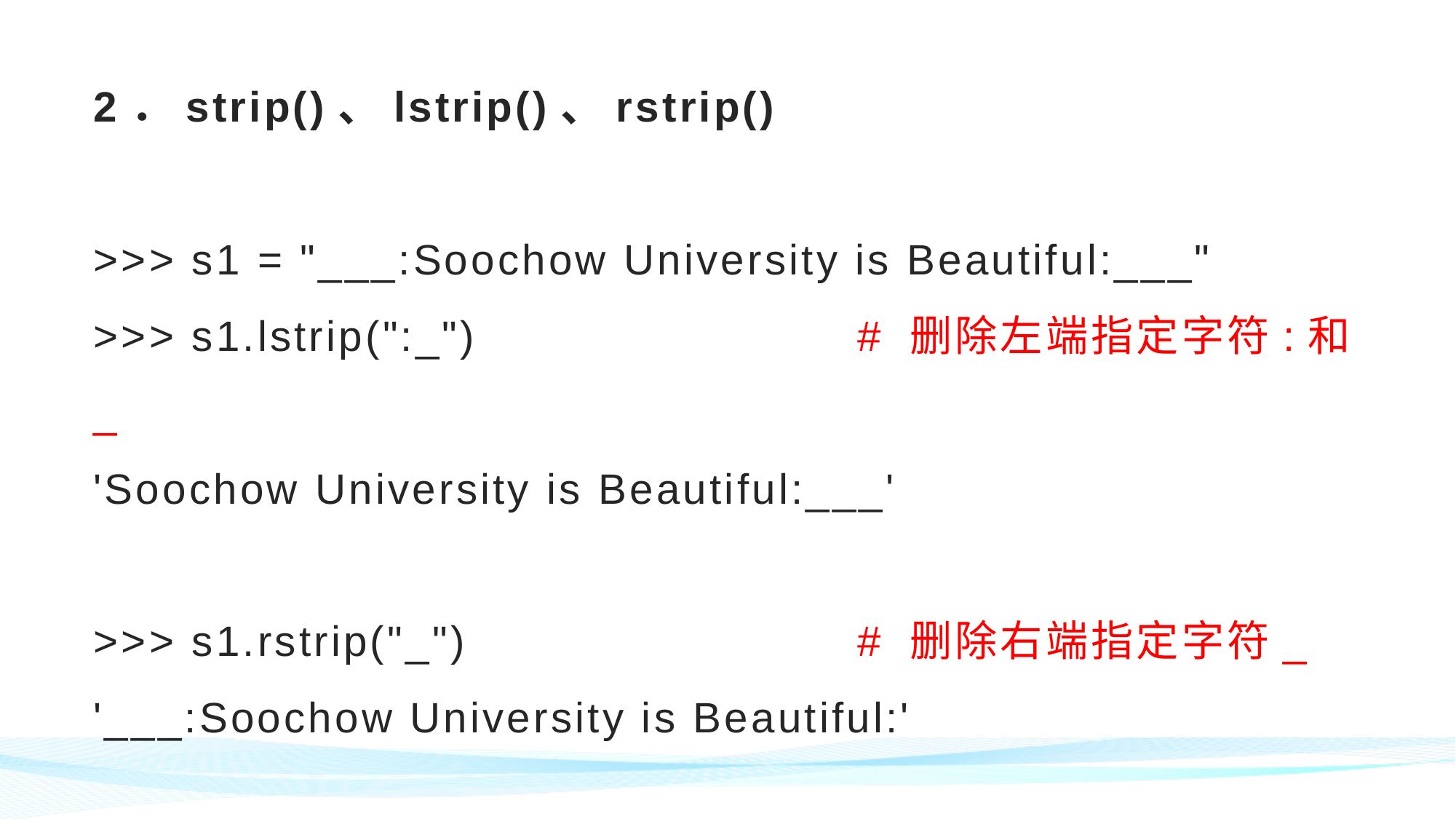

# 2．strip()、lstrip()、rstrip() >>> s1 = "___:Soochow University is Beautiful:___" >>> s1.lstrip(":_")				# 删除左端指定字符:和_ 'Soochow University is Beautiful:___' >>> s1.rstrip("_")				# 删除右端指定字符_ '___:Soochow University is Beautiful:'